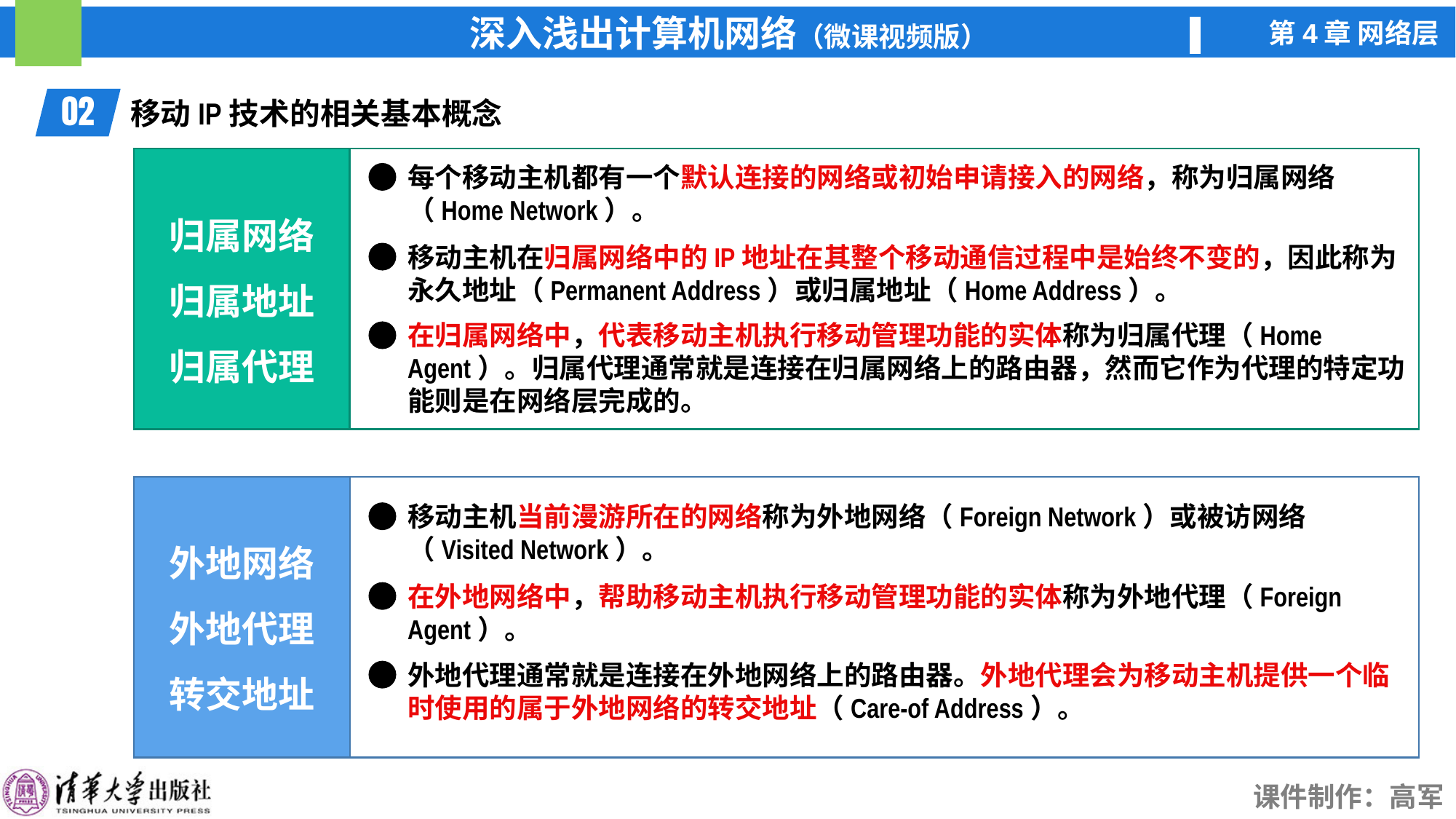

02
移动IP技术的相关基本概念
归属网络
归属地址
归属代理

每个移动主机都有一个默认连接的网络或初始申请接入的网络，称为归属网络（Home Network）。

移动主机在归属网络中的IP地址在其整个移动通信过程中是始终不变的，因此称为永久地址（Permanent Address）或归属地址（Home Address）。

在归属网络中，代表移动主机执行移动管理功能的实体称为归属代理（Home Agent）。归属代理通常就是连接在归属网络上的路由器，然而它作为代理的特定功能则是在网络层完成的。

外地网络
外地代理
转交地址

移动主机当前漫游所在的网络称为外地网络（Foreign Network）或被访网络（Visited Network）。

在外地网络中，帮助移动主机执行移动管理功能的实体称为外地代理（Foreign Agent）。

外地代理通常就是连接在外地网络上的路由器。外地代理会为移动主机提供一个临时使用的属于外地网络的转交地址（Care-of Address）。